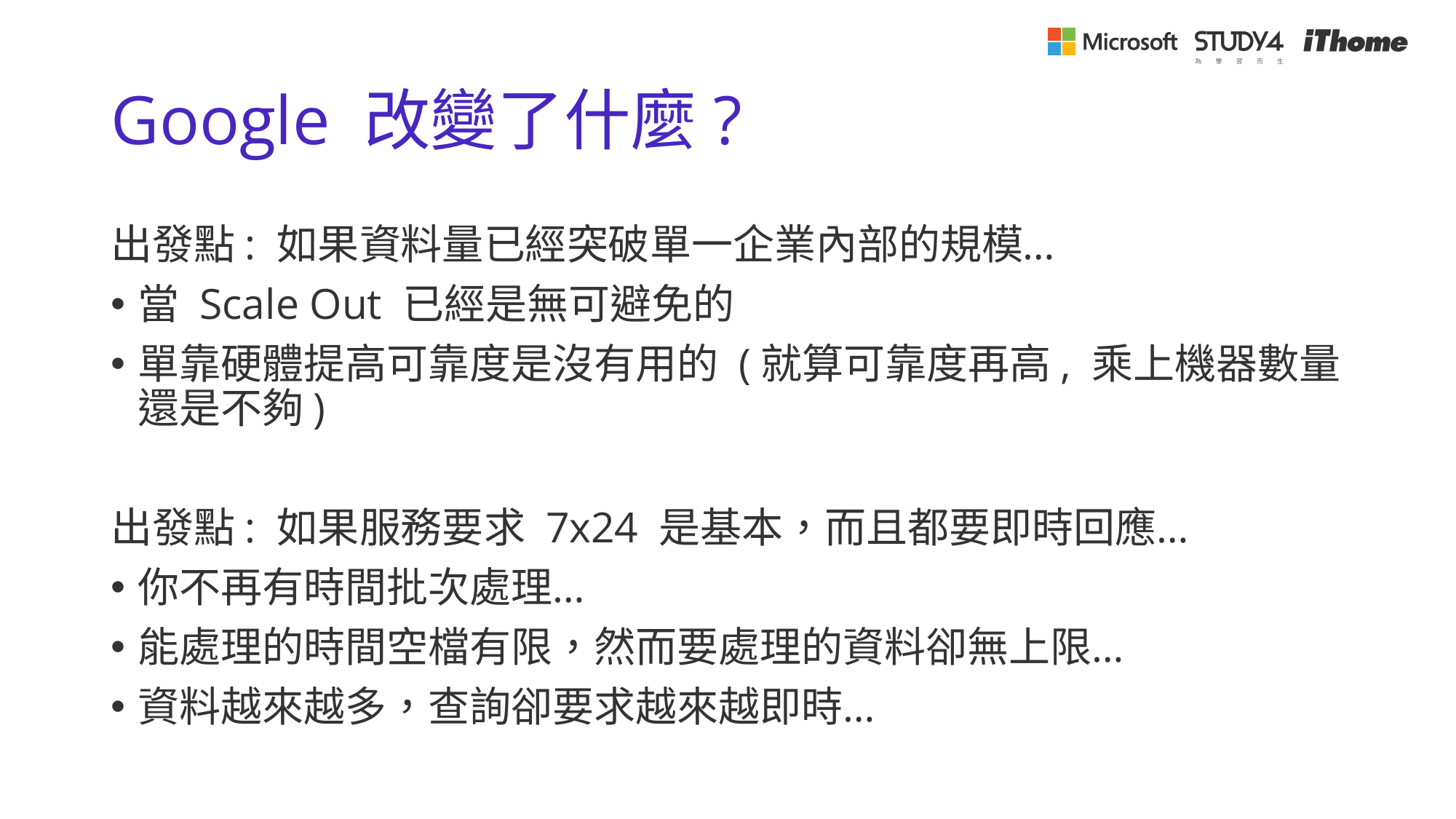

# Google 改變了什麼?
出發點: 如果資料量已經突破單一企業內部的規模…
當 Scale Out 已經是無可避免的
單靠硬體提高可靠度是沒有用的 (就算可靠度再高, 乘上機器數量還是不夠)

出發點: 如果服務要求 7x24 是基本，而且都要即時回應…
你不再有時間批次處理…
能處理的時間空檔有限，然而要處理的資料卻無上限…
資料越來越多，查詢卻要求越來越即時…